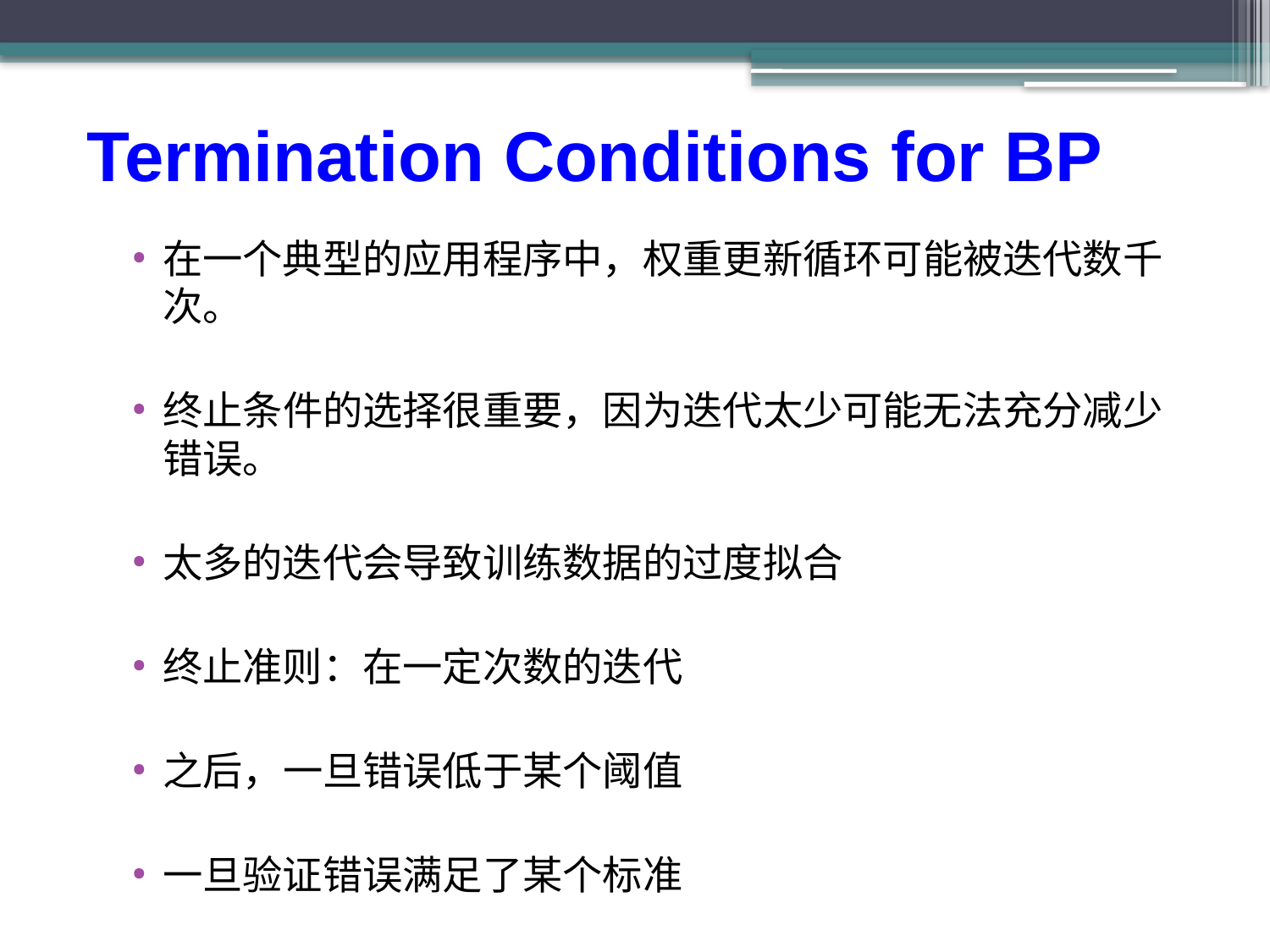

# Termination Conditions for BP
在一个典型的应用程序中，权重更新循环可能被迭代数千次。

终止条件的选择很重要，因为迭代太少可能无法充分减少错误。

太多的迭代会导致训练数据的过度拟合

终止准则：在一定次数的迭代

之后，一旦错误低于某个阈值

一旦验证错误满足了某个标准